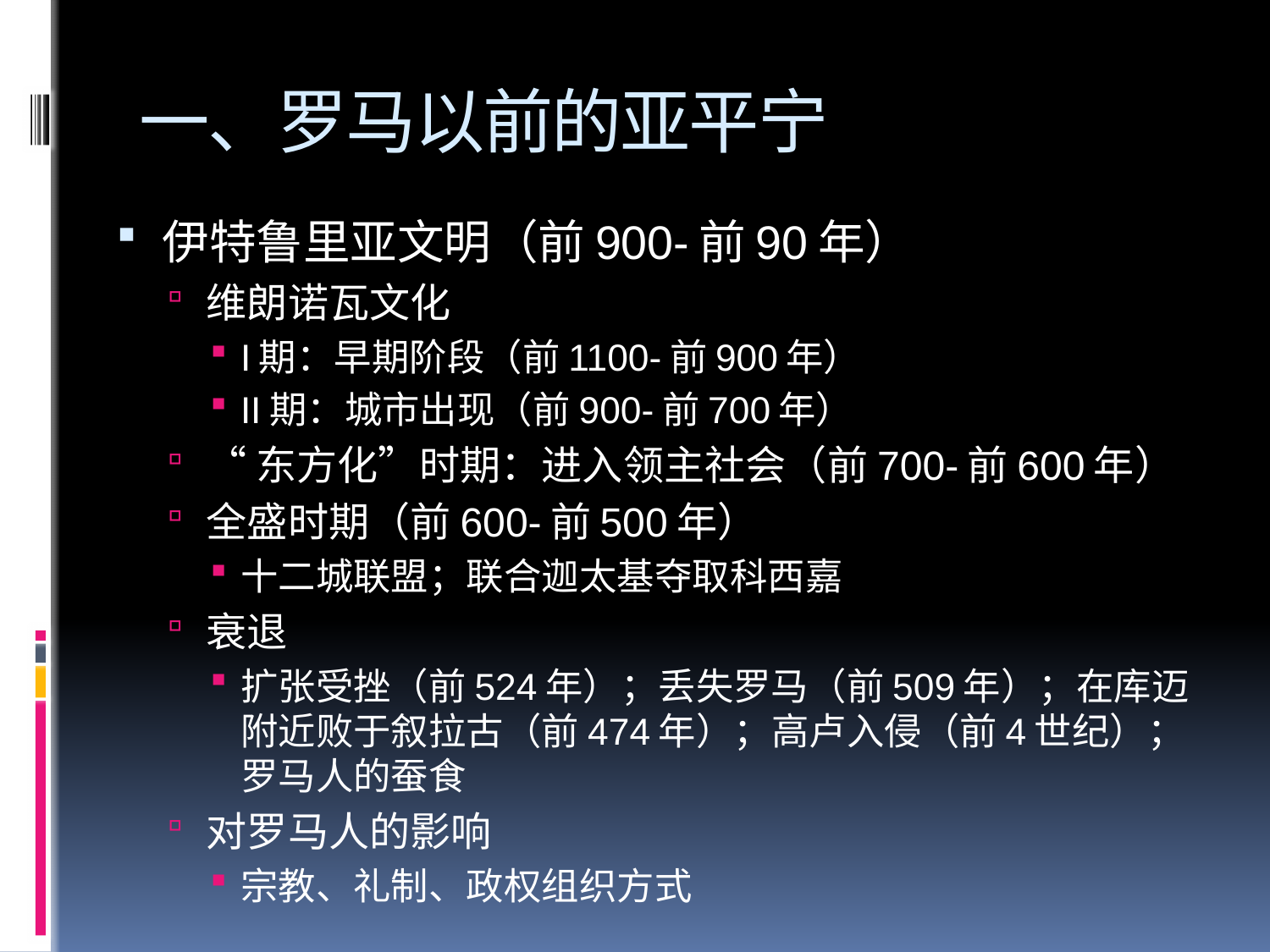

# 一、罗马以前的亚平宁
伊特鲁里亚文明（前900-前90年）
维朗诺瓦文化
I期：早期阶段（前1100-前900年）
II期：城市出现（前900-前700年）
“东方化”时期：进入领主社会（前700-前600年）
全盛时期（前600-前500年）
十二城联盟；联合迦太基夺取科西嘉
衰退
扩张受挫（前524年）；丢失罗马（前509年）；在库迈附近败于叙拉古（前474年）；高卢入侵（前4世纪）；罗马人的蚕食
对罗马人的影响
宗教、礼制、政权组织方式